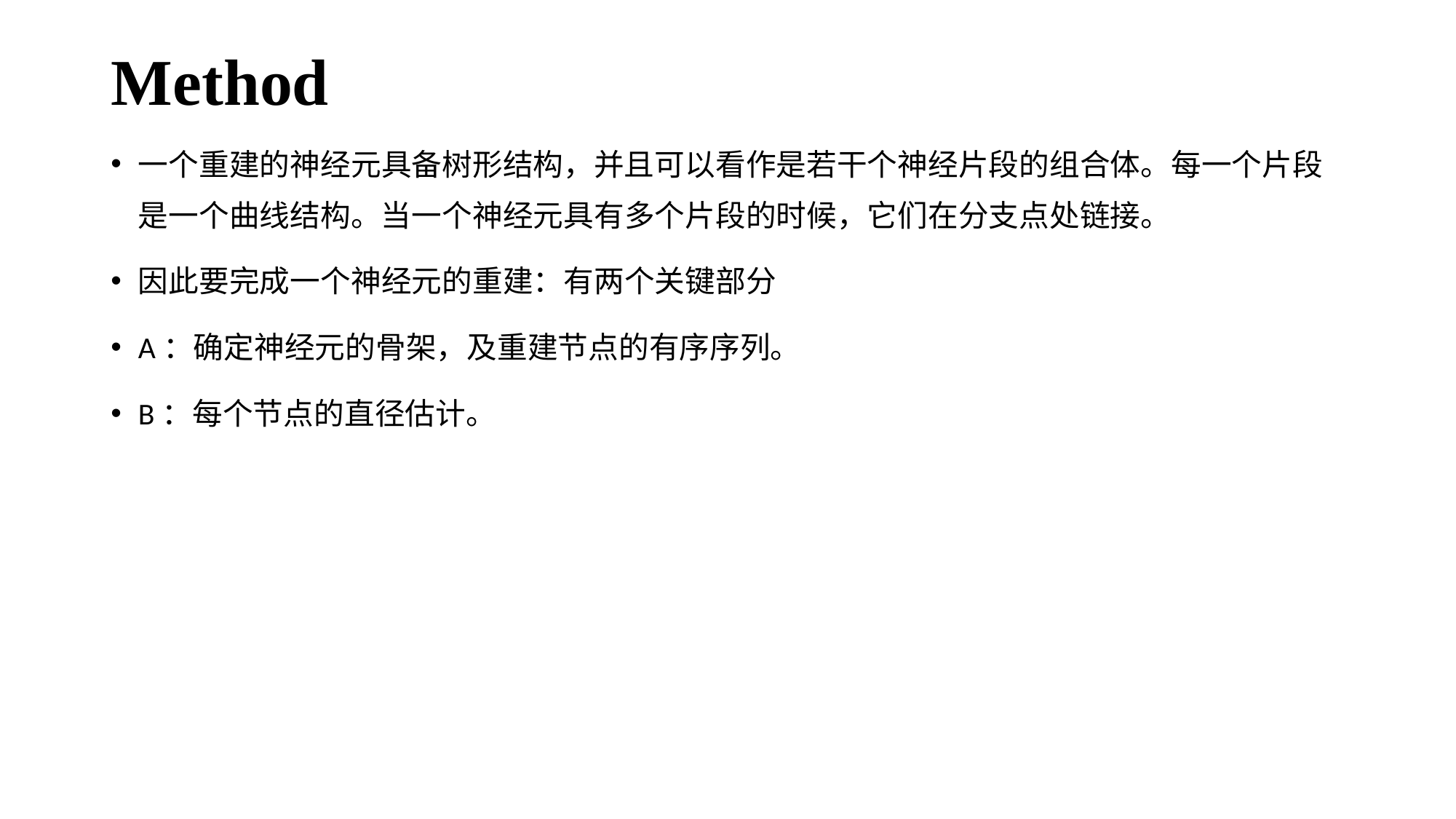

# Method
一个重建的神经元具备树形结构，并且可以看作是若干个神经片段的组合体。每一个片段是一个曲线结构。当一个神经元具有多个片段的时候，它们在分支点处链接。
因此要完成一个神经元的重建：有两个关键部分
A：确定神经元的骨架，及重建节点的有序序列。
B：每个节点的直径估计。